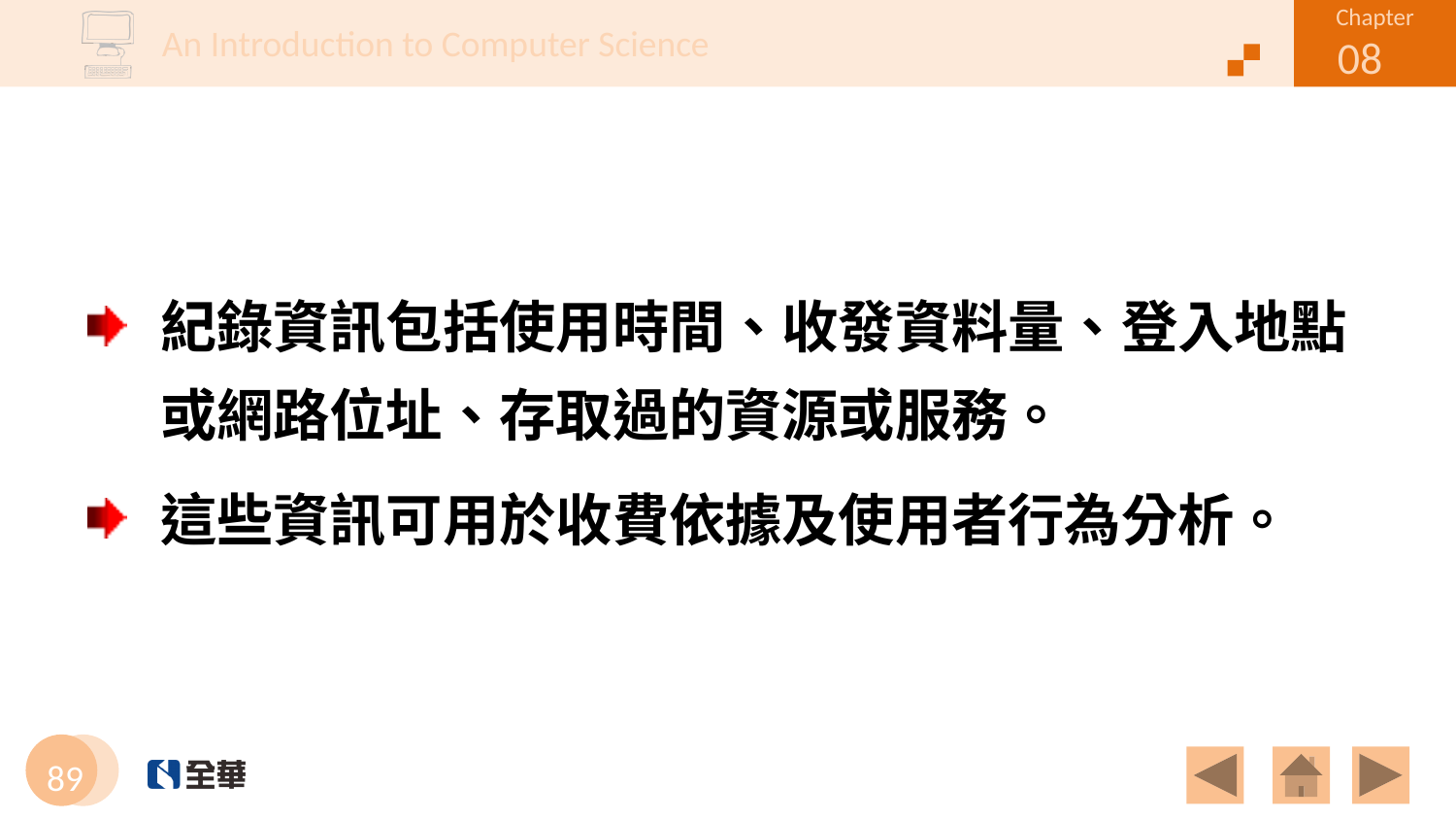

#
紀錄資訊包括使用時間、收發資料量、登入地點或網路位址、存取過的資源或服務。
這些資訊可用於收費依據及使用者行為分析。